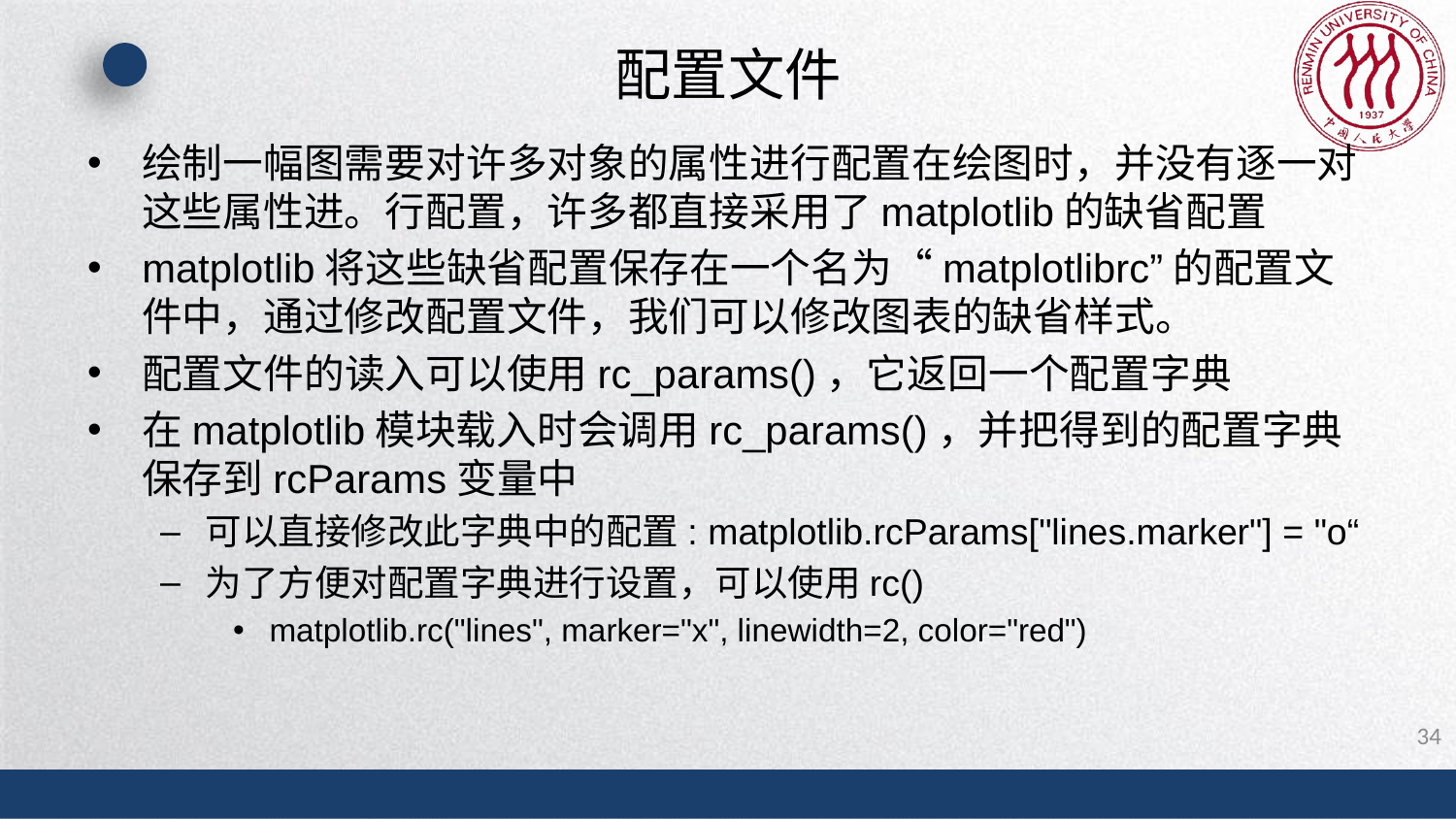

# 配置文件
绘制一幅图需要对许多对象的属性进行配置在绘图时，并没有逐一对这些属性进。行配置，许多都直接采用了matplotlib的缺省配置
matplotlib将这些缺省配置保存在一个名为“matplotlibrc”的配置文件中，通过修改配置文件，我们可以修改图表的缺省样式。
配置文件的读入可以使用rc_params()，它返回一个配置字典
在matplotlib模块载入时会调用rc_params()，并把得到的配置字典保存到rcParams变量中
可以直接修改此字典中的配置: matplotlib.rcParams["lines.marker"] = "o“
为了方便对配置字典进行设置，可以使用rc()
matplotlib.rc("lines", marker="x", linewidth=2, color="red")
34